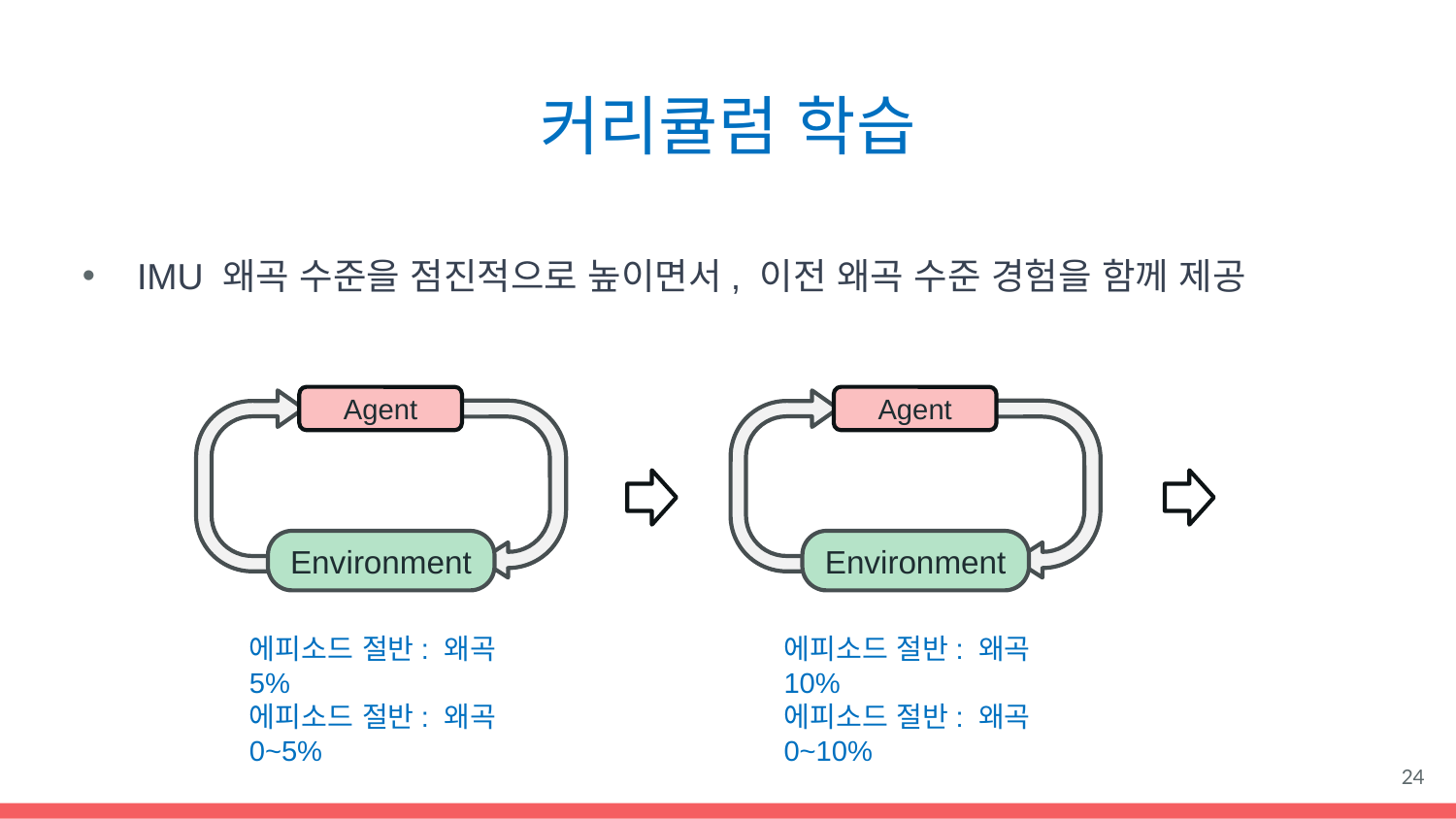

# 커리큘럼 학습
IMU 왜곡 수준을 점진적으로 높이면서, 이전 왜곡 수준 경험을 함께 제공
Agent

Environment
Agent

Environment

에피소드 절반: 왜곡 5%
에피소드 절반: 왜곡 0~5%

에피소드 절반: 왜곡 10%
에피소드 절반: 왜곡 0~10%

24